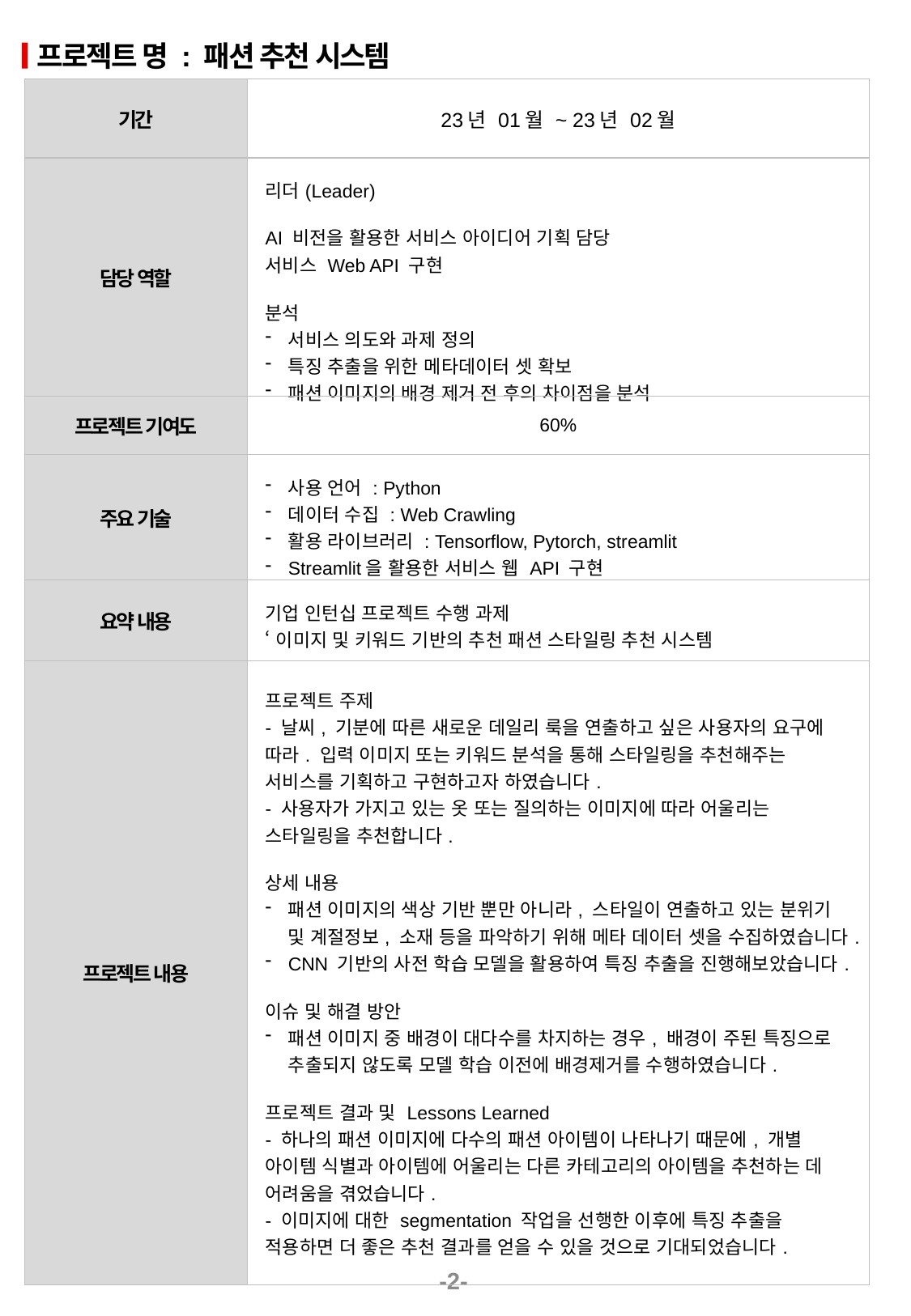

프로젝트 명 : 패션 추천 시스템

| 기간 | 23년 01월 ~ 23년 02월 |
| --- | --- |
| 담당 역할 | 리더(Leader) AI 비전을 활용한 서비스 아이디어 기획 담당 서비스 Web API 구현 분석 서비스 의도와 과제 정의 특징 추출을 위한 메타데이터 셋 확보 패션 이미지의 배경 제거 전 후의 차이점을 분석 |
| 프로젝트 기여도 | 60% |
| 주요 기술 | 사용 언어 : Python 데이터 수집 : Web Crawling 활용 라이브러리 : Tensorflow, Pytorch, streamlit Streamlit을 활용한 서비스 웹 API 구현 |
| 요약 내용 | 기업 인턴십 프로젝트 수행 과제 ‘이미지 및 키워드 기반의 추천 패션 스타일링 추천 시스템 |
| 프로젝트 내용 | 프로젝트 주제 - 날씨, 기분에 따른 새로운 데일리 룩을 연출하고 싶은 사용자의 요구에 따라. 입력 이미지 또는 키워드 분석을 통해 스타일링을 추천해주는 서비스를 기획하고 구현하고자 하였습니다. - 사용자가 가지고 있는 옷 또는 질의하는 이미지에 따라 어울리는 스타일링을 추천합니다. 상세 내용 패션 이미지의 색상 기반 뿐만 아니라, 스타일이 연출하고 있는 분위기 및 계절정보, 소재 등을 파악하기 위해 메타 데이터 셋을 수집하였습니다. CNN 기반의 사전 학습 모델을 활용하여 특징 추출을 진행해보았습니다. 이슈 및 해결 방안 패션 이미지 중 배경이 대다수를 차지하는 경우, 배경이 주된 특징으로 추출되지 않도록 모델 학습 이전에 배경제거를 수행하였습니다. 프로젝트 결과 및 Lessons Learned - 하나의 패션 이미지에 다수의 패션 아이템이 나타나기 때문에, 개별 아이템 식별과 아이템에 어울리는 다른 카테고리의 아이템을 추천하는 데 어려움을 겪었습니다. - 이미지에 대한 segmentation 작업을 선행한 이후에 특징 추출을 적용하면 더 좋은 추천 결과를 얻을 수 있을 것으로 기대되었습니다. |
-2-